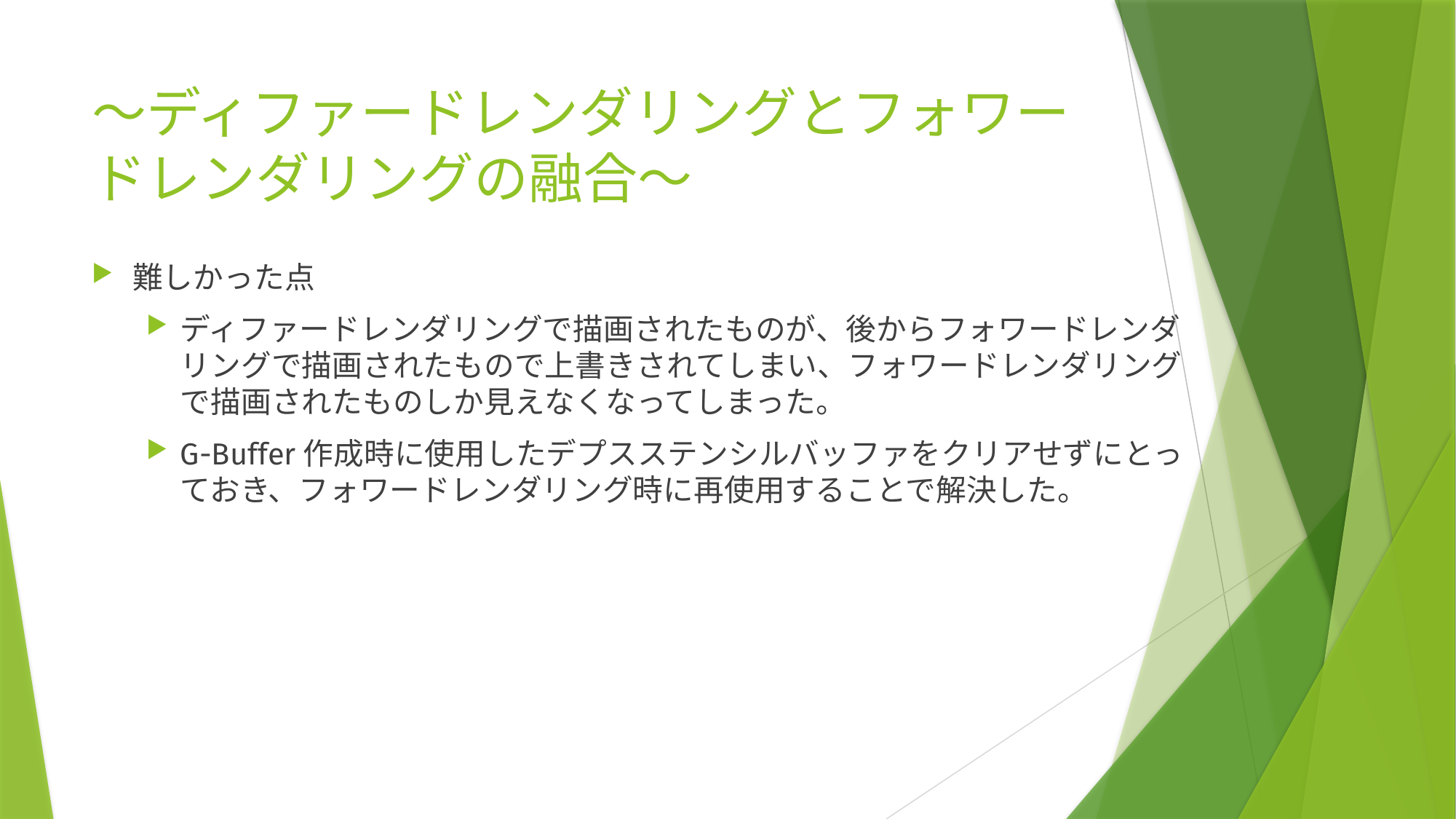

# ～ディファードレンダリングとフォワードレンダリングの融合～
難しかった点
ディファードレンダリングで描画されたものが、後からフォワードレンダリングで描画されたもので上書きされてしまい、フォワードレンダリングで描画されたものしか見えなくなってしまった。
G-Buffer作成時に使用したデプスステンシルバッファをクリアせずにとっておき、フォワードレンダリング時に再使用することで解決した。